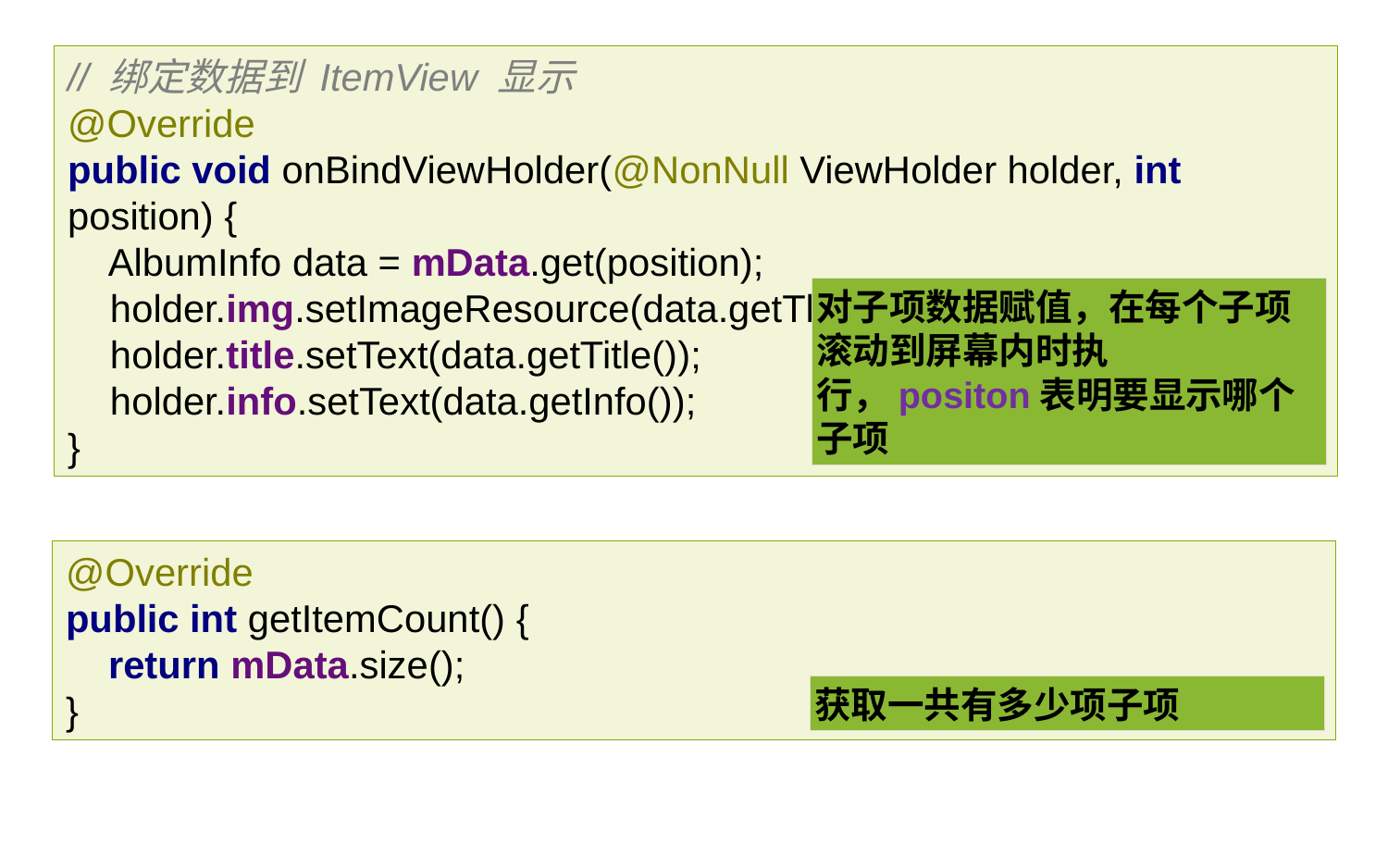

// 绑定数据到 ItemView 显示
@Override
public void onBindViewHolder(@NonNull ViewHolder holder, int position) {
    AlbumInfo data = mData.get(position);
    holder.img.setImageResource(data.getThumbId());
    holder.title.setText(data.getTitle());
    holder.info.setText(data.getInfo());
}
对子项数据赋值，在每个子项滚动到屏幕内时执行，positon表明要显示哪个子项
@Override
public int getItemCount() {
    return mData.size();
}
获取一共有多少项子项